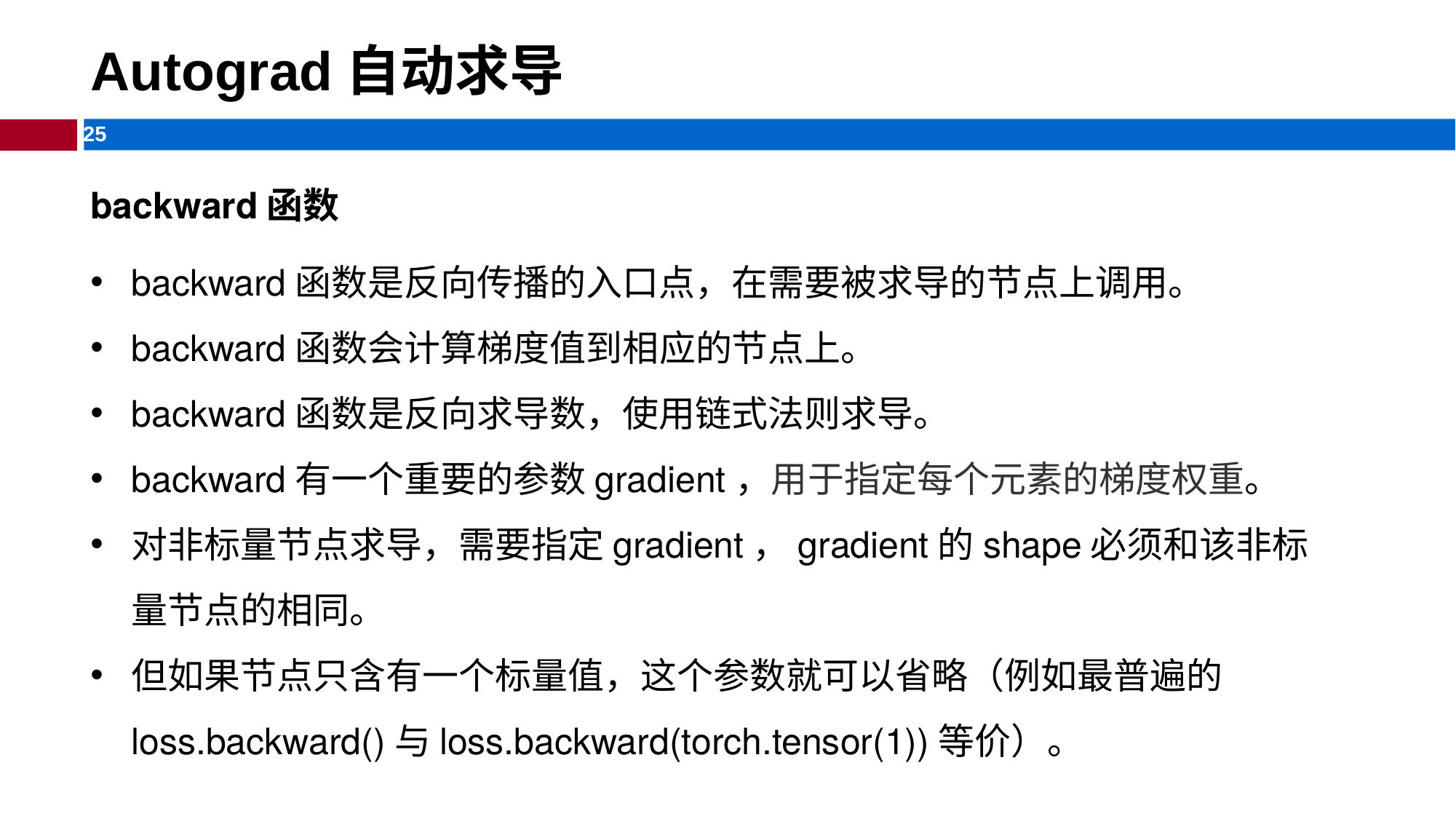

# Autograd自动求导
backward函数
backward函数是反向传播的入口点，在需要被求导的节点上调用。
backward函数会计算梯度值到相应的节点上。
backward函数是反向求导数，使用链式法则求导。
backward有一个重要的参数gradient，用于指定每个元素的梯度权重。
对非标量节点求导，需要指定gradient，gradient的shape必须和该非标量节点的相同。
但如果节点只含有一个标量值，这个参数就可以省略（例如最普遍的loss.backward()与loss.backward(torch.tensor(1))等价）。